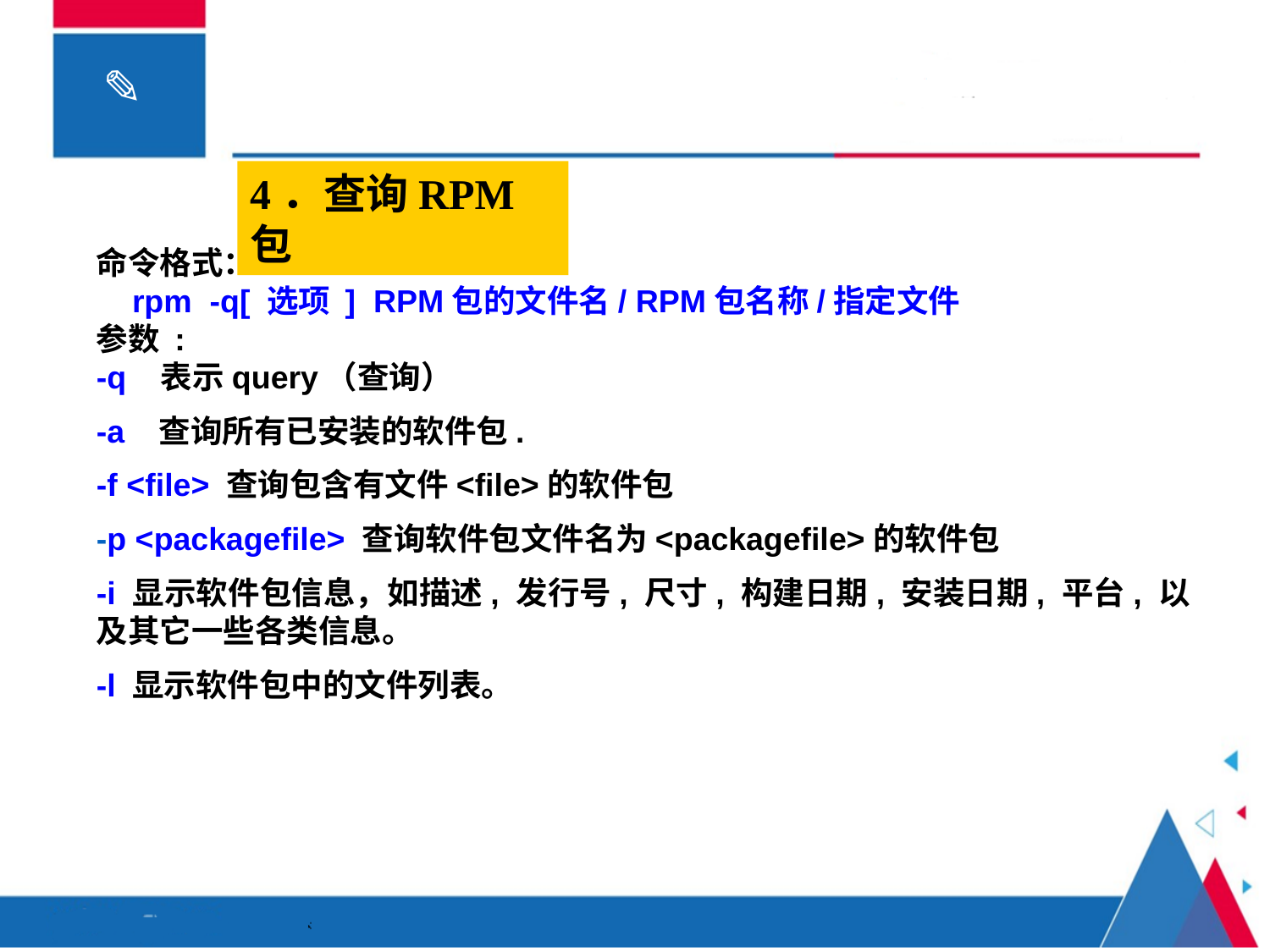

4．查询RPM包
命令格式：
    rpm  -q[ 选项 ]  RPM包的文件名/ RPM包名称/指定文件
参数 :
-q   表示query（查询）
-a   查询所有已安装的软件包.
-f <file> 查询包含有文件<file>的软件包
-p <packagefile> 查询软件包文件名为<packagefile>的软件包
-i 显示软件包信息，如描述, 发行号, 尺寸, 构建日期, 安装日期, 平台, 以及其它一些各类信息。
-l 显示软件包中的文件列表。